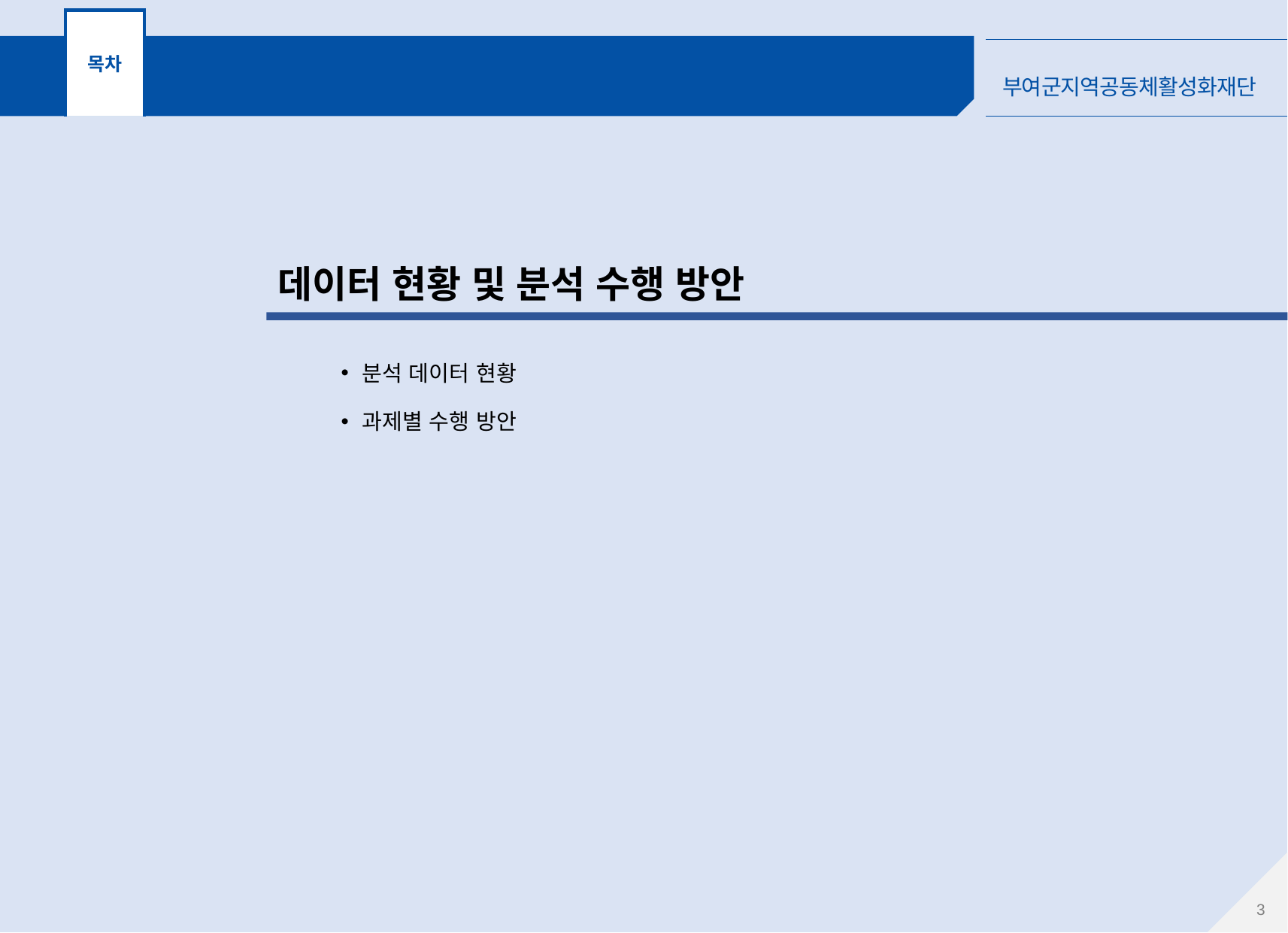

목차
데이터 소개

데이터 현황 및 분석 수행 방안
분석 데이터 현황
과제별 수행 방안

3